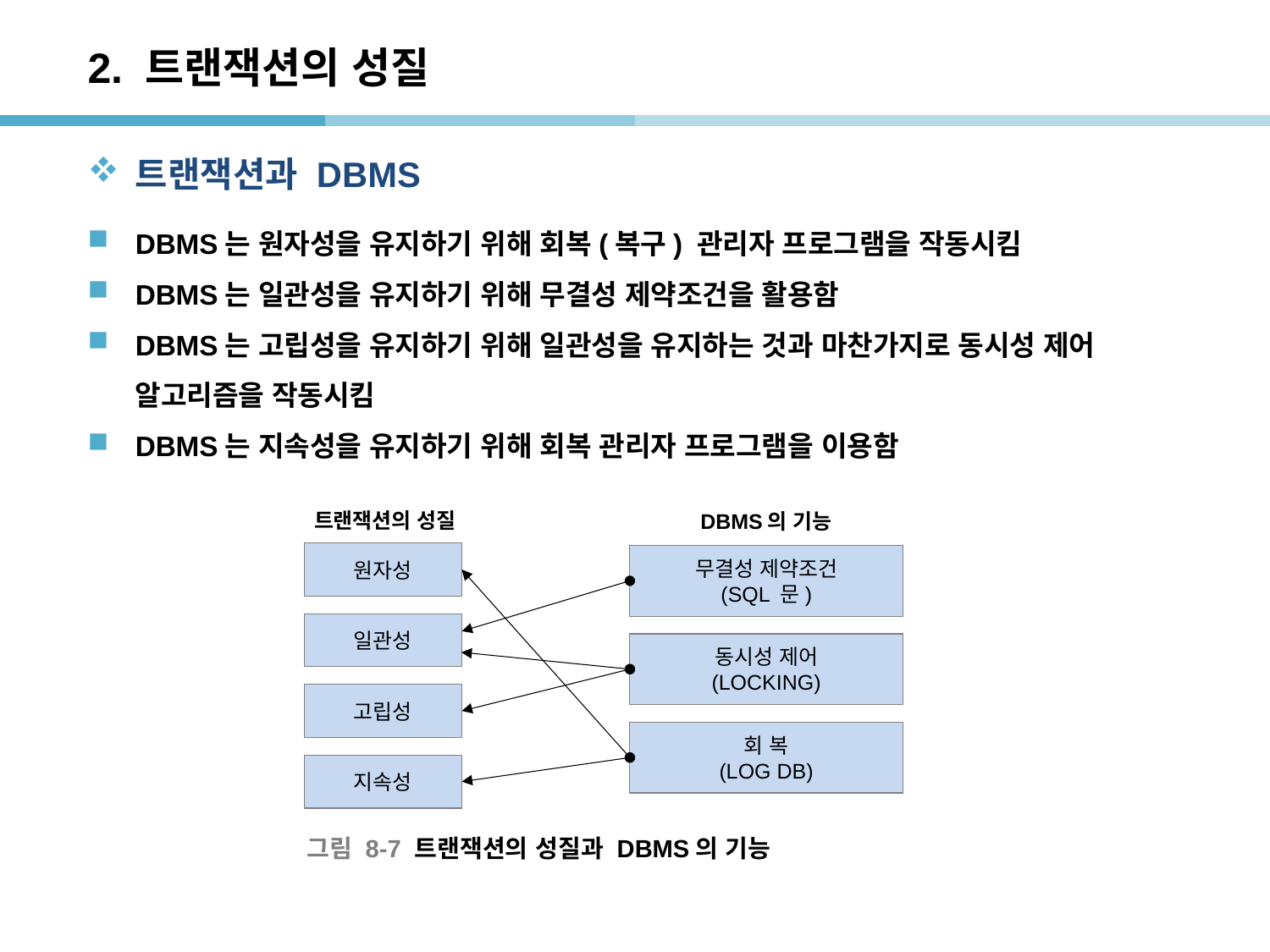

# 2. 트랜잭션의 성질
트랜잭션과 DBMS
DBMS는 원자성을 유지하기 위해 회복(복구) 관리자 프로그램을 작동시킴
DBMS는 일관성을 유지하기 위해 무결성 제약조건을 활용함
DBMS는 고립성을 유지하기 위해 일관성을 유지하는 것과 마찬가지로 동시성 제어 알고리즘을 작동시킴
DBMS는 지속성을 유지하기 위해 회복 관리자 프로그램을 이용함

트랜잭션의 성질
DBMS의 기능
원자성
무결성 제약조건
(SQL 문)
일관성
동시성 제어
(LOCKING)
고립성
회 복
(LOG DB)
지속성
그림 8-7 트랜잭션의 성질과 DBMS의 기능